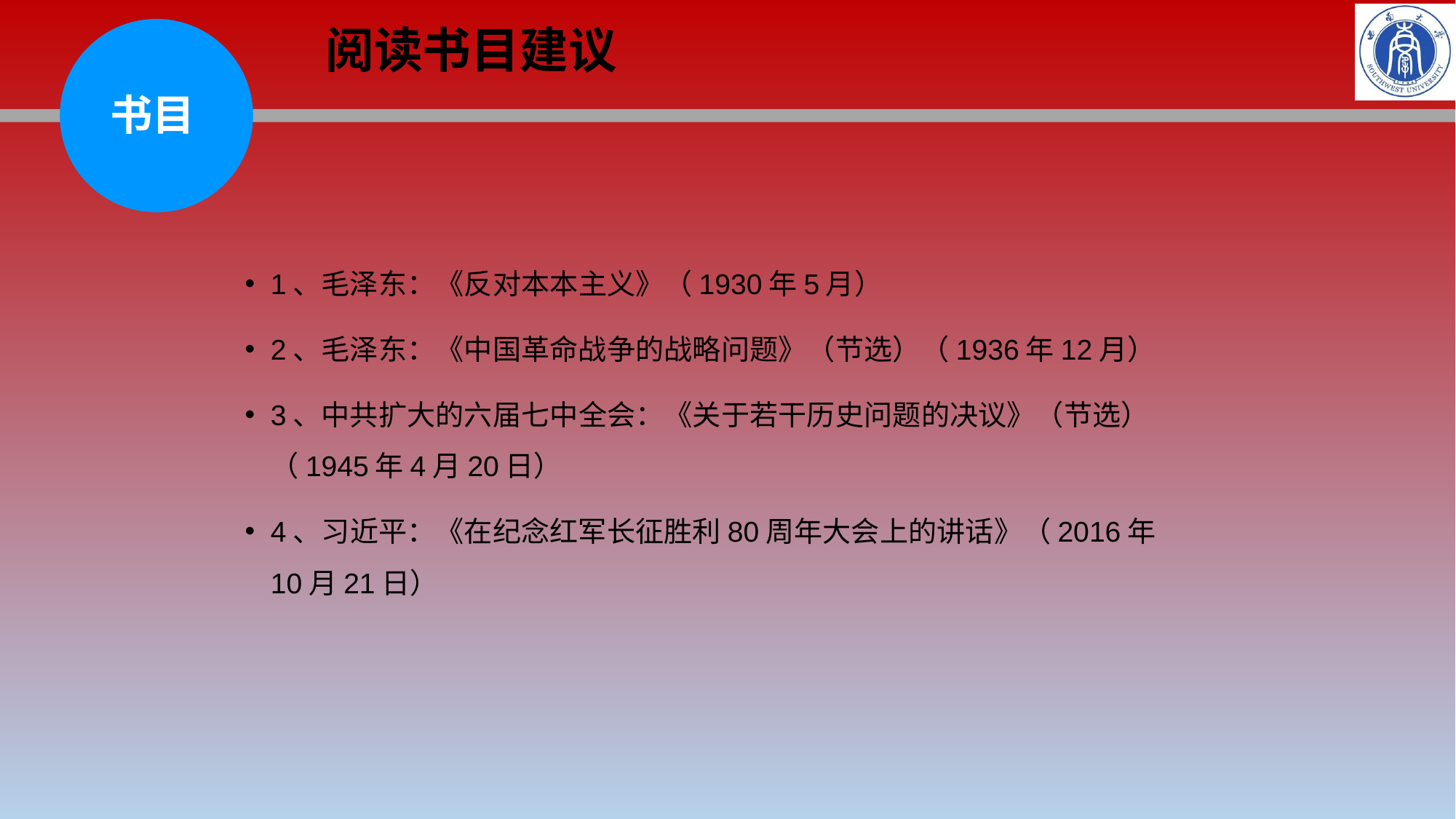

阅读书目建议

书目
1、毛泽东：《反对本本主义》（1930年5月）
2、毛泽东：《中国革命战争的战略问题》（节选）（1936年12月）
3、中共扩大的六届七中全会：《关于若干历史问题的决议》（节选）（1945年4月20日）
4、习近平：《在纪念红军长征胜利80周年大会上的讲话》（2016年10月21日）